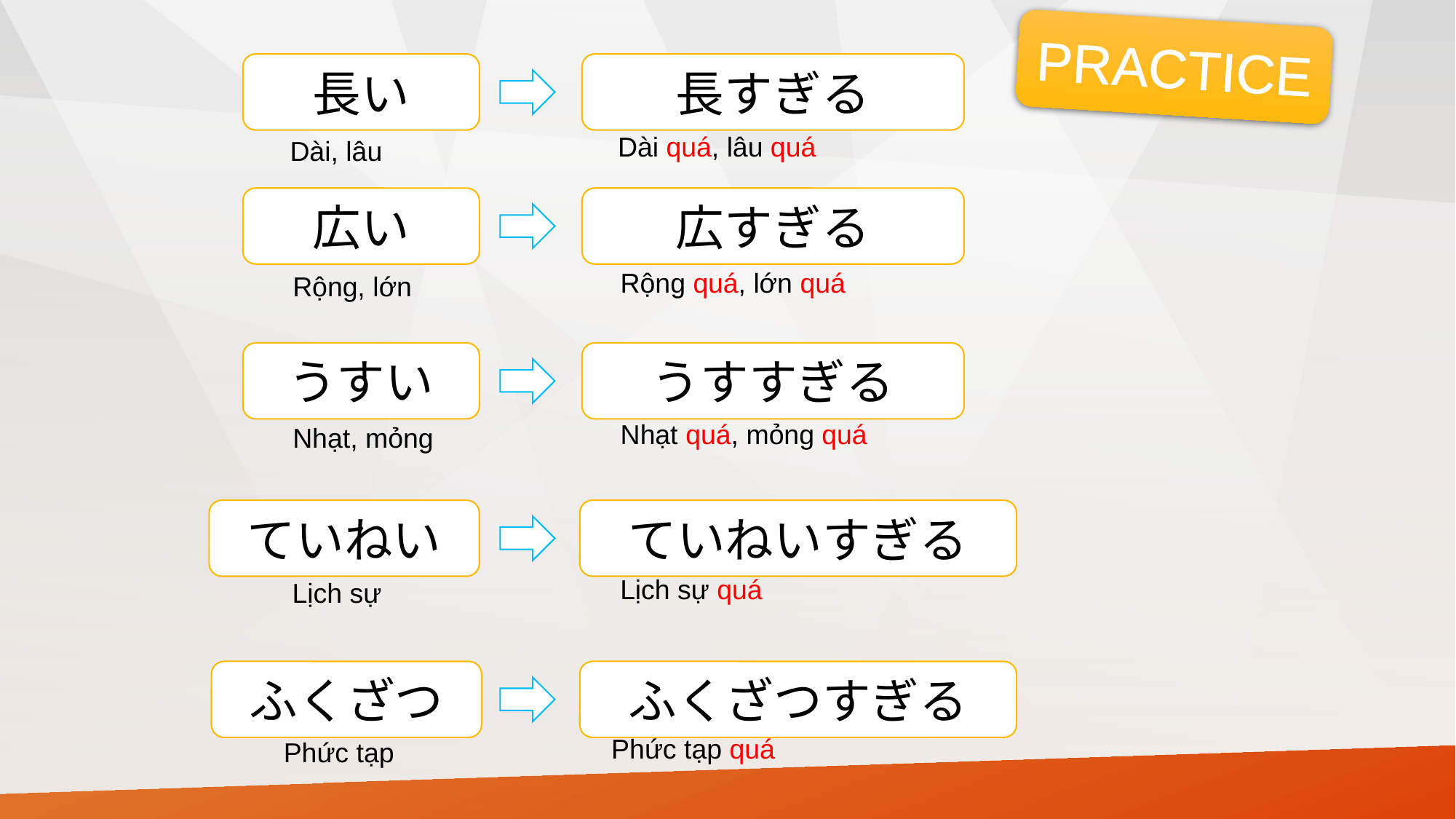

PRACTICE
長い
長すぎる

Dài quá, lâu quá
Dài, lâu
広い
広すぎる

Rộng quá, lớn quá
Rộng, lớn
うすい
うすすぎる

Nhạt quá, mỏng quá
Nhạt, mỏng
ていねい
ていねいすぎる

Lịch sự quá
Lịch sự
ふくざつ
ふくざつすぎる

Phức tạp quá
Phức tạp